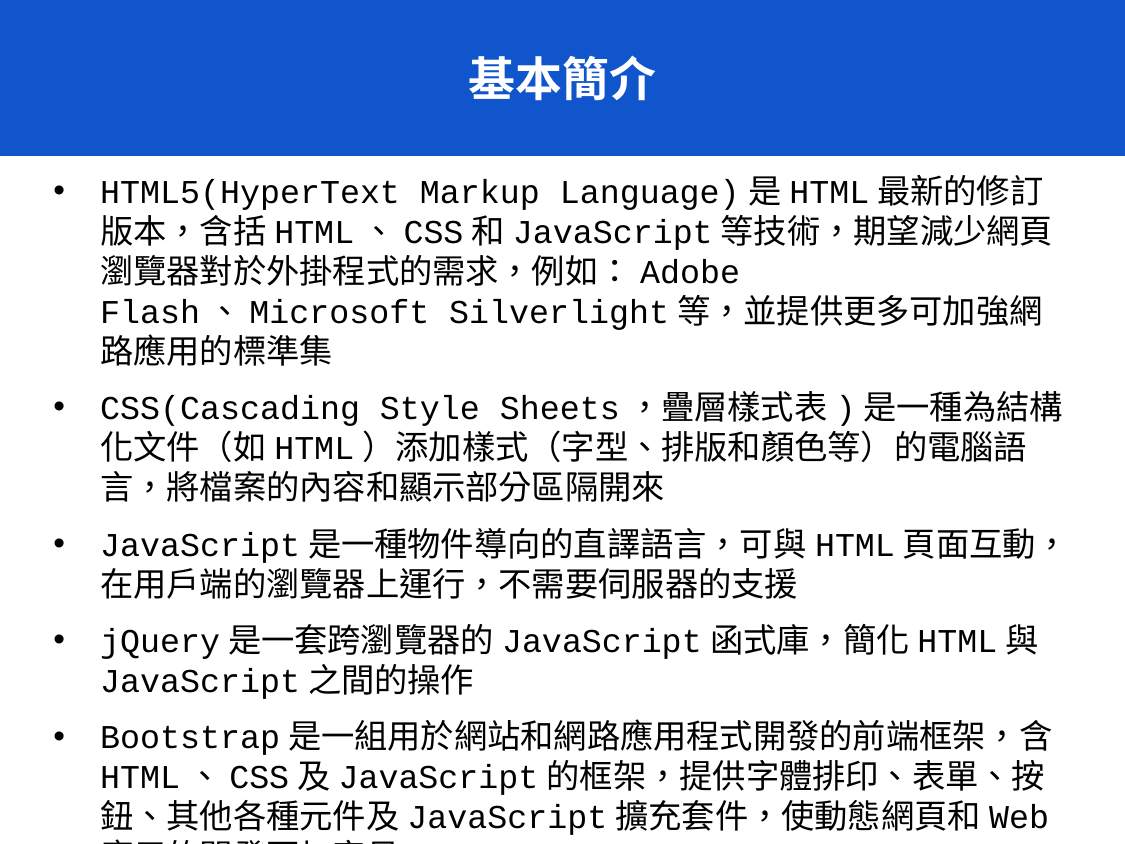

# 基本簡介
HTML5(HyperText Markup Language)是HTML最新的修訂版本，含括HTML、CSS和JavaScript等技術，期望減少網頁瀏覽器對於外掛程式的需求，例如：Adobe Flash、Microsoft Silverlight等，並提供更多可加強網路應用的標準集
CSS(Cascading Style Sheets，疊層樣式表)是一種為結構化文件（如HTML）添加樣式（字型、排版和顏色等）的電腦語言，將檔案的內容和顯示部分區隔開來
JavaScript是一種物件導向的直譯語言，可與HTML頁面互動，在用戶端的瀏覽器上運行，不需要伺服器的支援
jQuery是一套跨瀏覽器的JavaScript函式庫，簡化HTML與JavaScript之間的操作
Bootstrap是一組用於網站和網路應用程式開發的前端框架，含HTML、CSS及JavaScript的框架，提供字體排印、表單、按鈕、其他各種元件及JavaScript擴充套件，使動態網頁和Web應用的開發更加容易